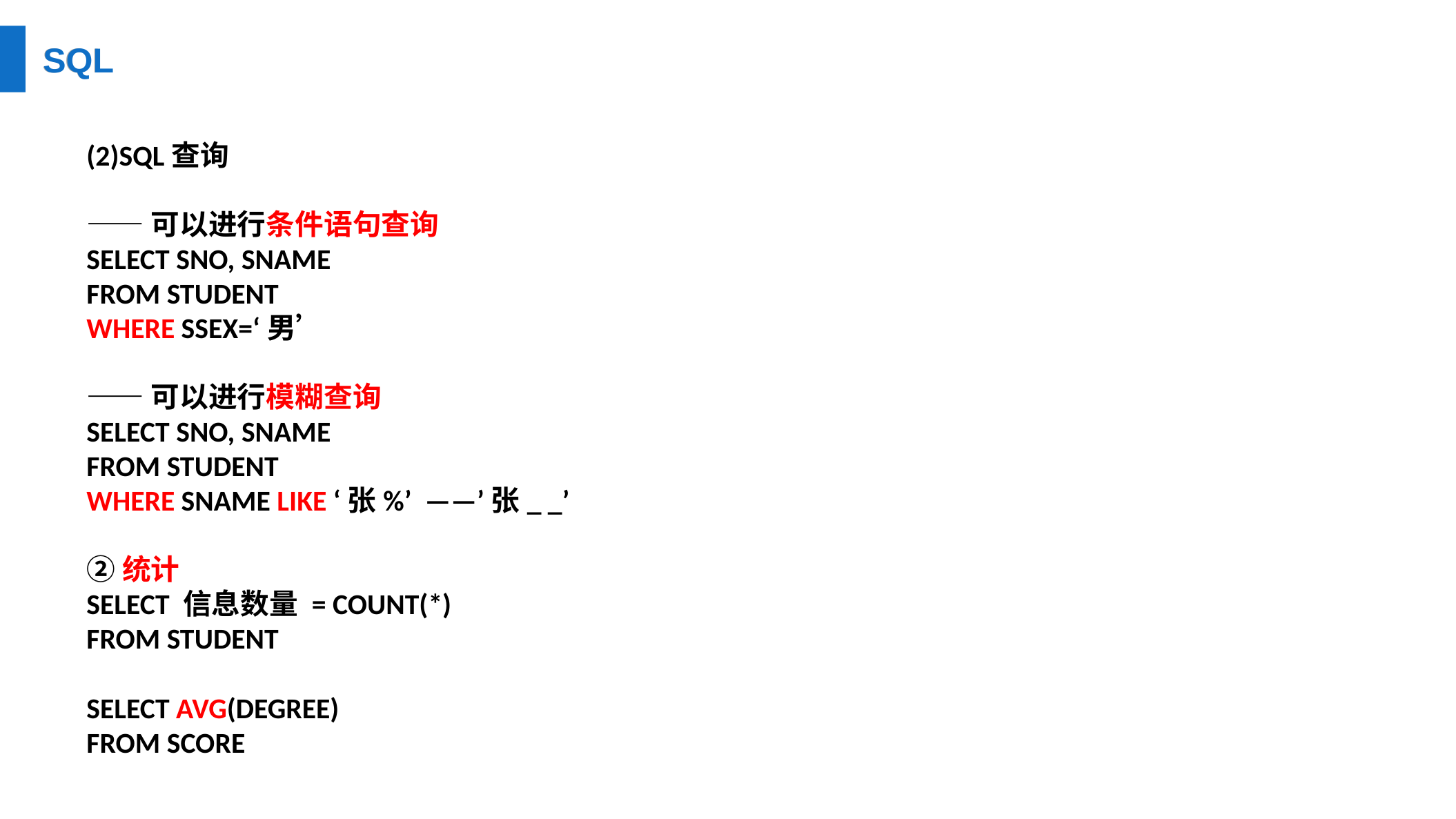

SQL
SQL
(2)SQL查询

——可以进行条件语句查询
SELECT SNO, SNAME
FROM STUDENT
WHERE SSEX=‘男’

——可以进行模糊查询
SELECT SNO, SNAME
FROM STUDENT
WHERE SNAME LIKE ‘张%’  ——’张_ _’

②统计
SELECT 信息数量 = COUNT(*)
FROM STUDENT

SELECT AVG(DEGREE)
FROM SCORE